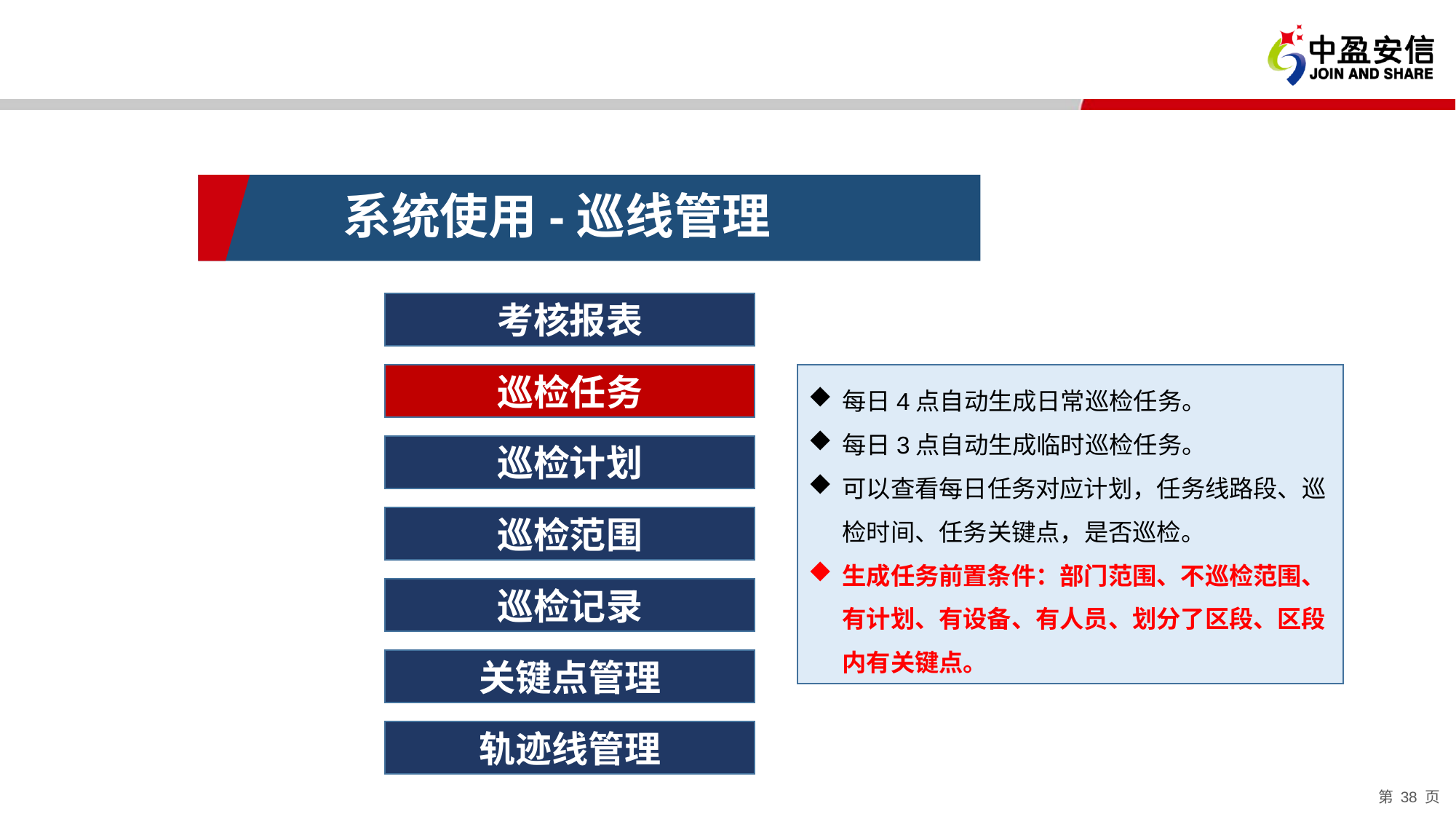

系统使用-巡线管理
考核报表
巡检任务
每日4点自动生成日常巡检任务。
每日3点自动生成临时巡检任务。
可以查看每日任务对应计划，任务线路段、巡检时间、任务关键点，是否巡检。
生成任务前置条件：部门范围、不巡检范围、有计划、有设备、有人员、划分了区段、区段内有关键点。
巡检计划
巡检范围
巡检记录
关键点管理
轨迹线管理